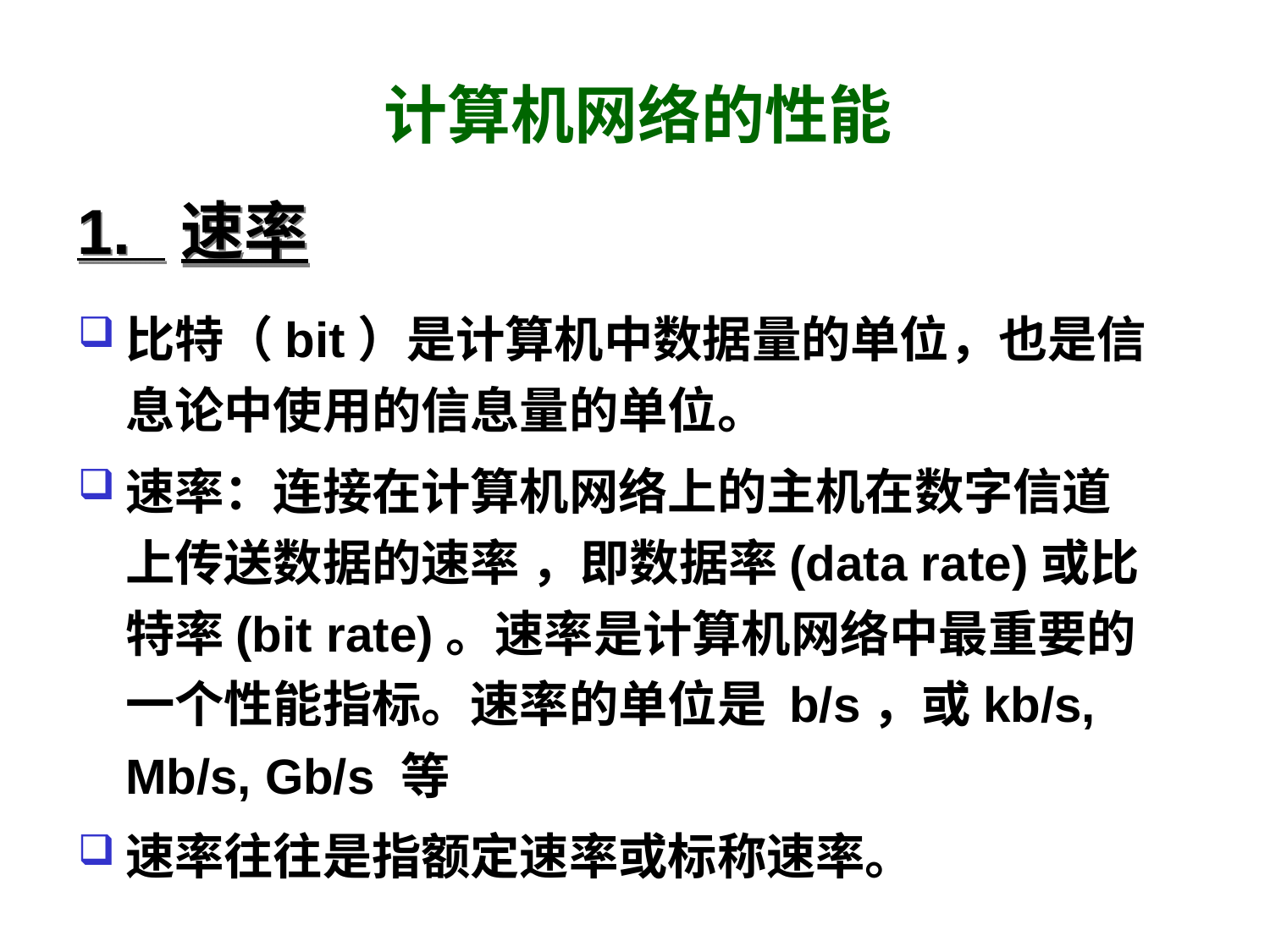

# 计算机网络的性能
1.  速率
比特（bit）是计算机中数据量的单位，也是信息论中使用的信息量的单位。
速率：连接在计算机网络上的主机在数字信道上传送数据的速率 ，即数据率(data rate)或比特率(bit rate)。速率是计算机网络中最重要的一个性能指标。速率的单位是 b/s，或kb/s, Mb/s, Gb/s 等
速率往往是指额定速率或标称速率。